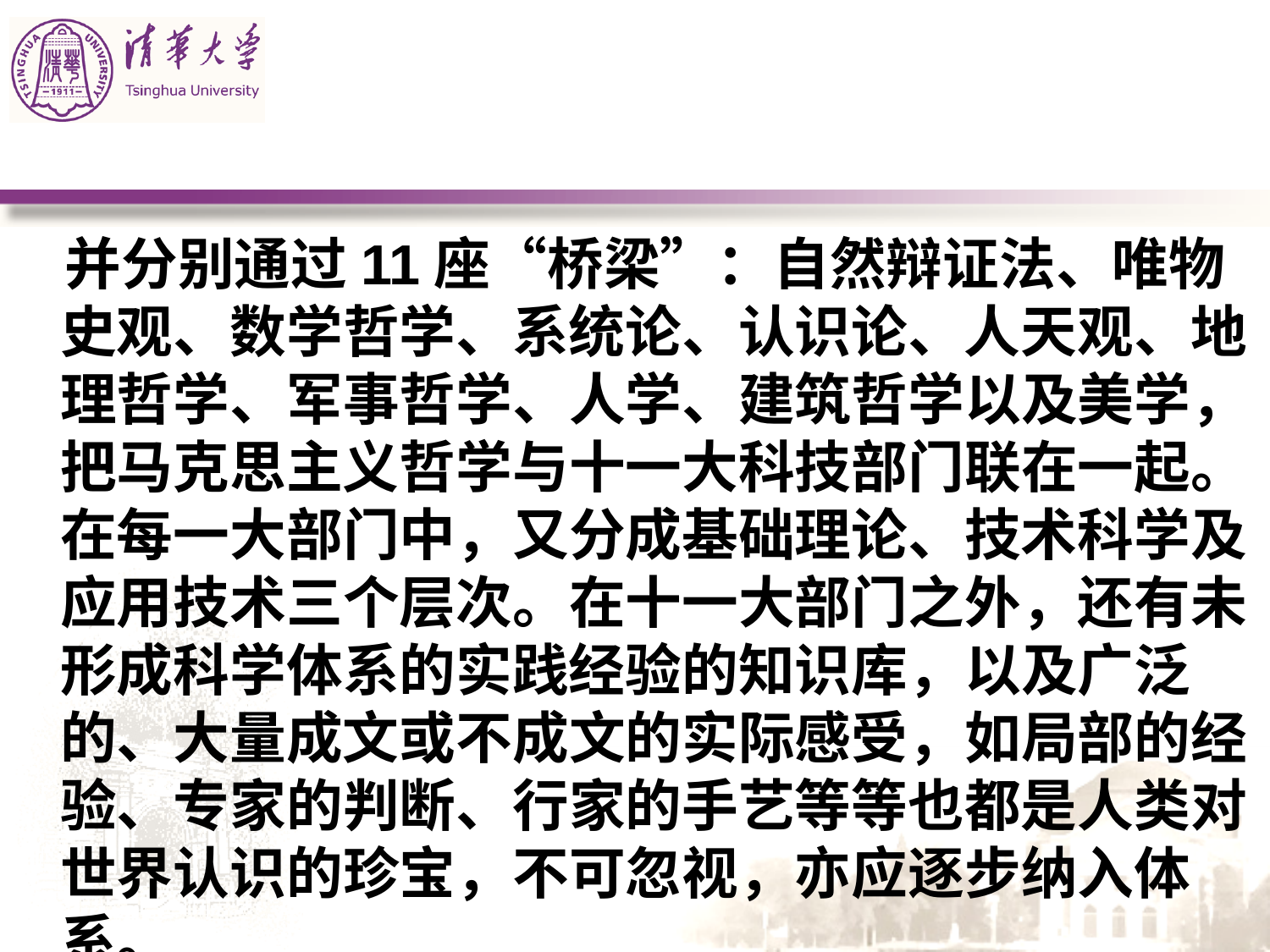

#
   并分别通过11座“桥梁”：自然辩证法、唯物史观、数学哲学、系统论、认识论、人天观、地理哲学、军事哲学、人学、建筑哲学以及美学，把马克思主义哲学与十一大科技部门联在一起。在每一大部门中，又分成基础理论、技术科学及应用技术三个层次。在十一大部门之外，还有未形成科学体系的实践经验的知识库，以及广泛的、大量成文或不成文的实际感受，如局部的经验、专家的判断、行家的手艺等等也都是人类对世界认识的珍宝，不可忽视，亦应逐步纳入体系。